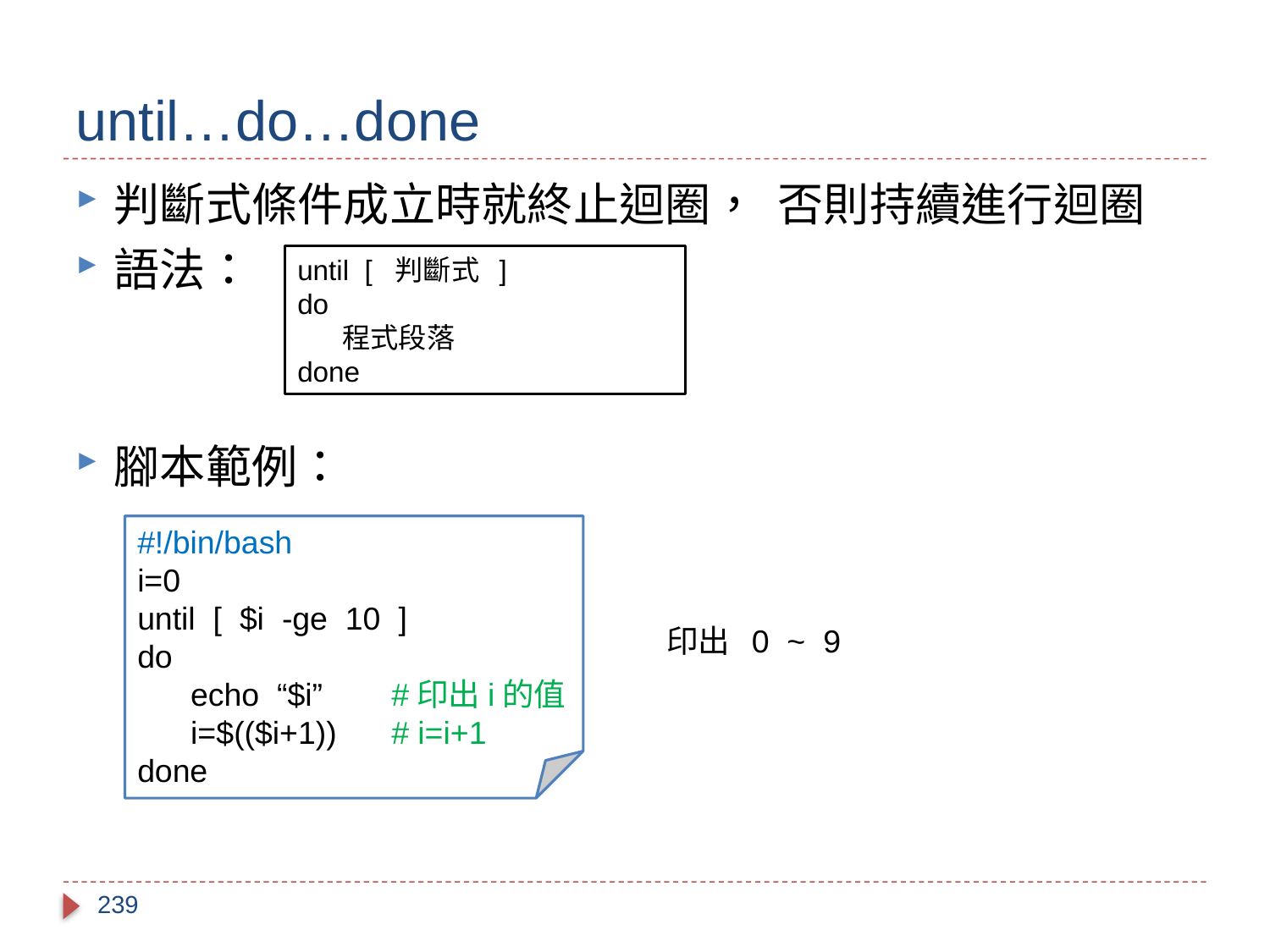

# until…do…done
判斷式條件成立時就終止迴圈，  否則持續進行迴圈
語法：

腳本範例：
until  [  判斷式  ]
do
      程式段落
done
#!/bin/bash
i=0
until  [  $i  -ge  10  ]
do
      echo  “$i”   	#印出i的值
      i=$(($i+1))   	# i=i+1
done
印出  0  ~  9
239